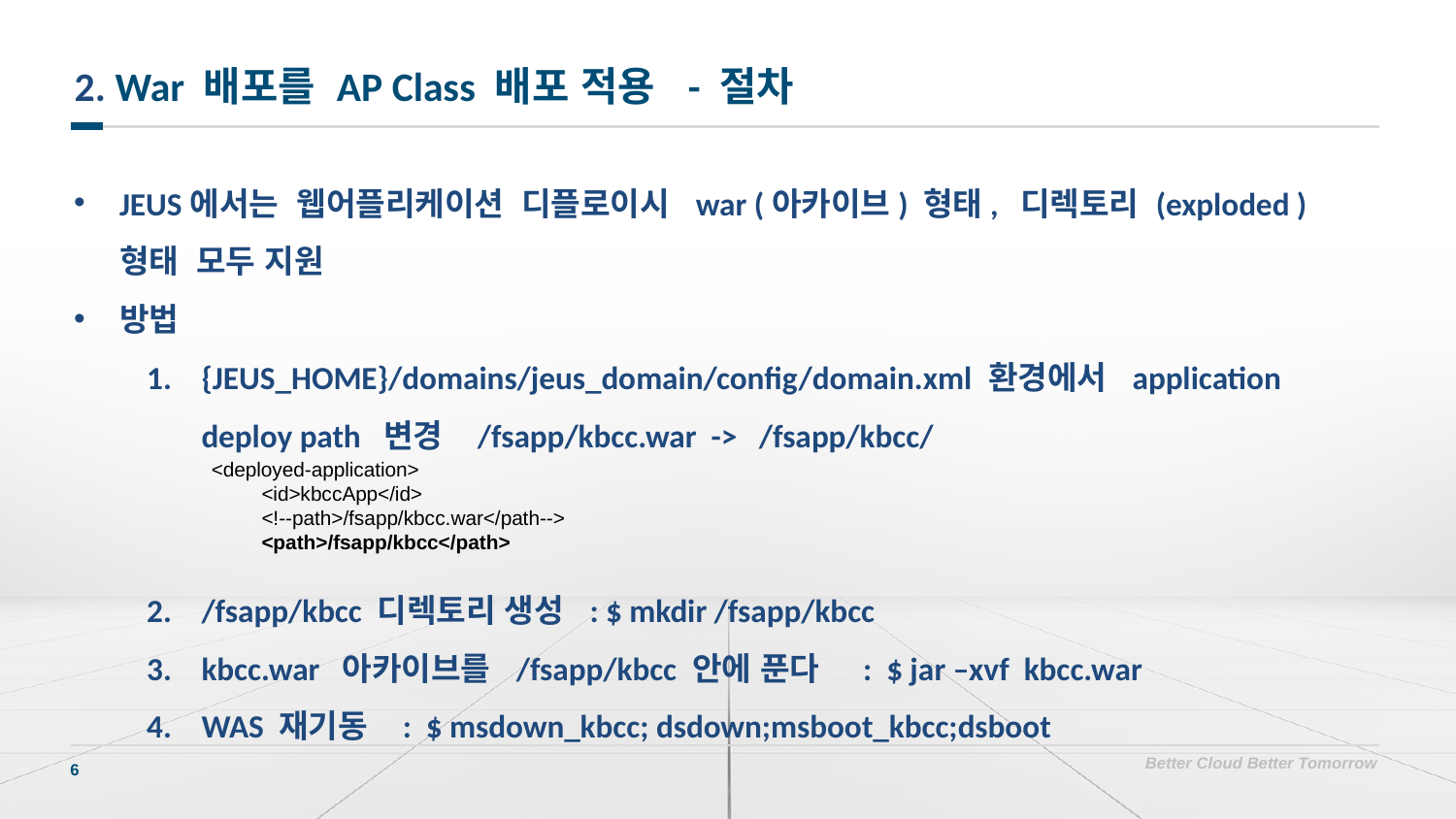

# 2. War 배포를 AP Class 배포 적용  - 절차
JEUS에서는  웹어플리케이션  디플로이시  war (아카이브) 형태,  디렉토리 (exploded ) 형태  모두 지원
방법
{JEUS_HOME}/domains/jeus_domain/config/domain.xml 환경에서  application deploy path  변경   /fsapp/kbcc.war  ->   /fsapp/kbcc/

/fsapp/kbcc 디렉토리 생성  : $ mkdir /fsapp/kbcc
kbcc.war  아카이브를  /fsapp/kbcc 안에 푼다    :  $ jar –xvf  kbcc.war
WAS 재기동   :  $ msdown_kbcc; dsdown;msboot_kbcc;dsboot

<deployed-application>
         <id>kbccApp</id>
         <!--path>/fsapp/kbcc.war</path-->
         <path>/fsapp/kbcc</path>